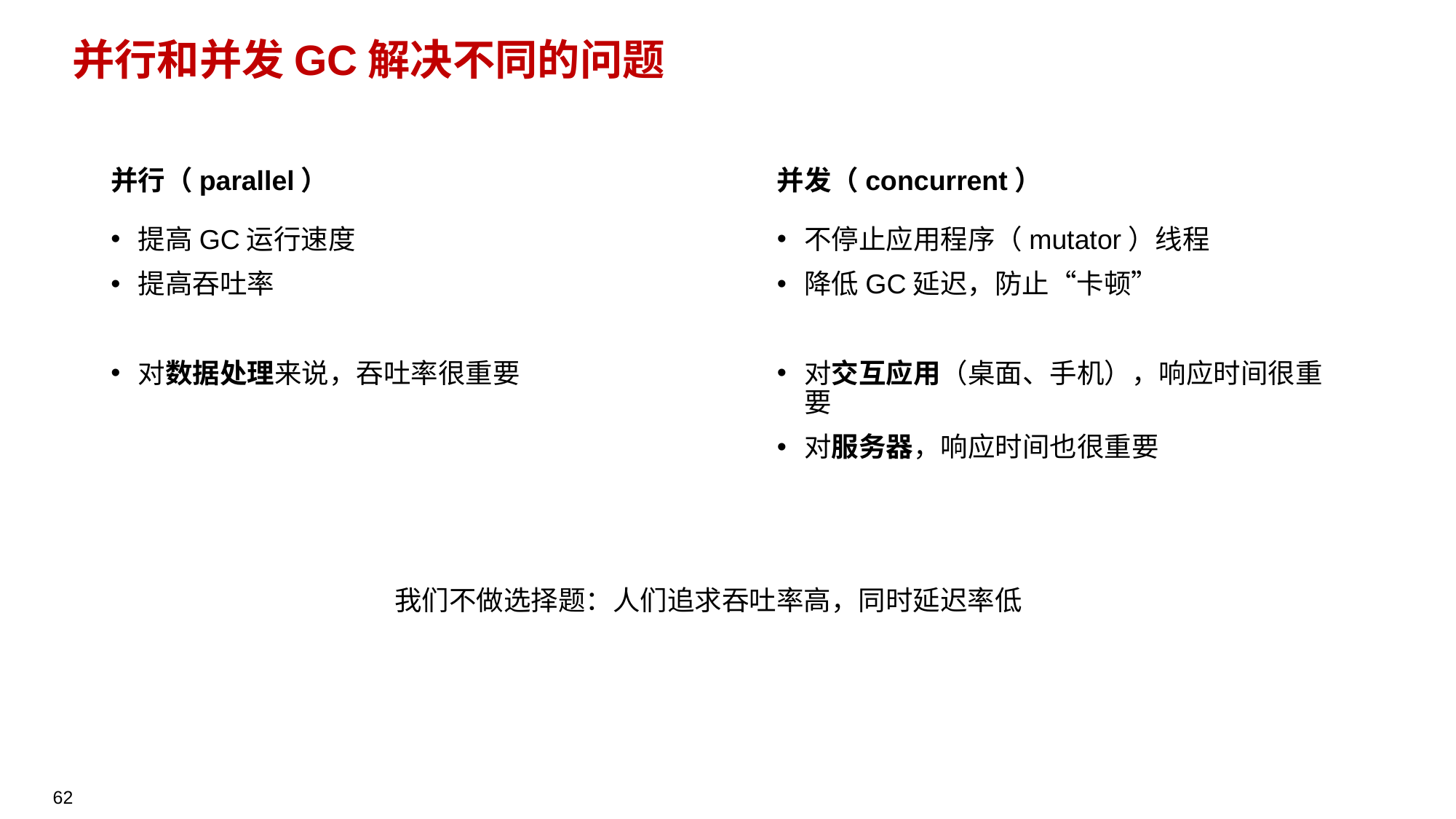

# 并行和并发GC解决不同的问题
并行（parallel）
并发（concurrent）
提高GC运行速度
提高吞吐率

对数据处理来说，吞吐率很重要
不停止应用程序（mutator）线程
降低GC延迟，防止“卡顿”

对交互应用（桌面、手机），响应时间很重要
对服务器，响应时间也很重要
我们不做选择题：人们追求吞吐率高，同时延迟率低